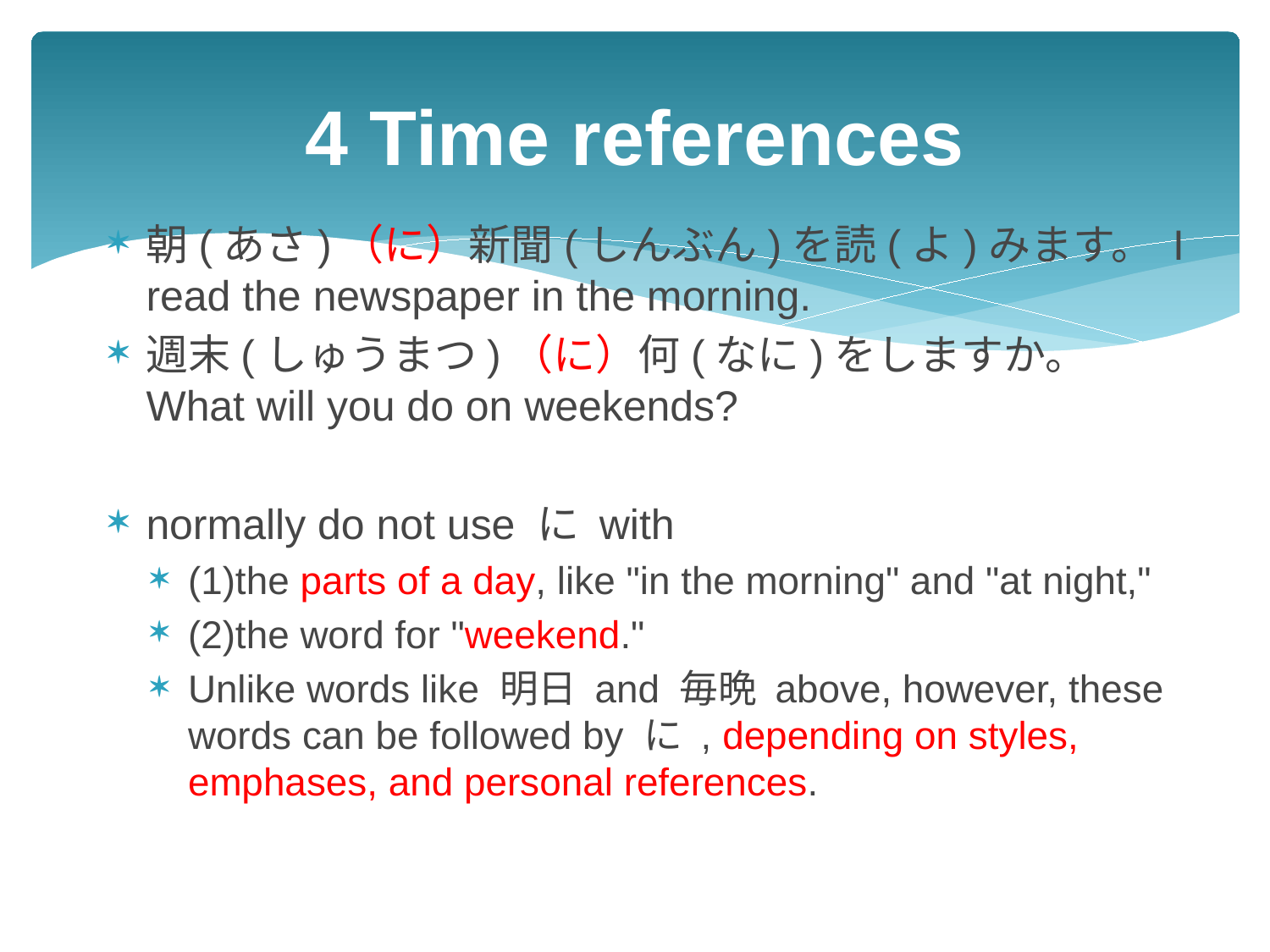

# 4 Time references
朝(あさ)（に）新聞(しんぶん)を読(よ)みます。 I read the newspaper in the morning.
週末(しゅうまつ)（に）何(なに)をしますか。 What will you do on weekends?

normally do not use に with
(1)the parts of a day, like "in the morning" and "at night,"
(2)the word for "weekend."
Unlike words like 明日 and 毎晩 above, however, these words can be followed by に , depending on styles, emphases, and personal references.